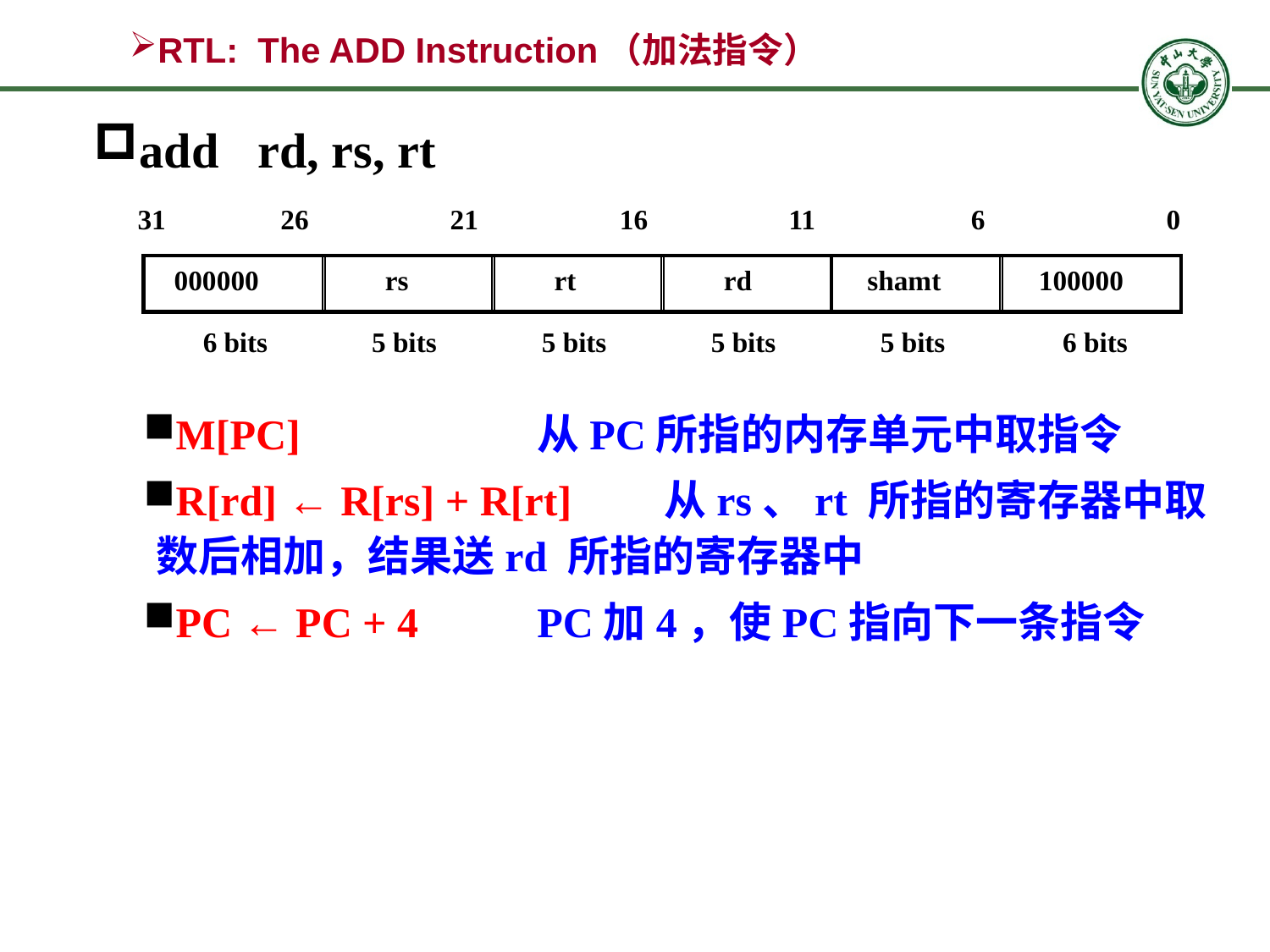

# RTL:  The ADD Instruction（加法指令）
add	 rd, rs, rt

M[PC]		从PC所指的内存单元中取指令
R[rd] ← R[rs] + R[rt]	从rs、rt 所指的寄存器中取数后相加，结果送rd 所指的寄存器中
PC ← PC + 4	PC加4，使PC指向下一条指令
31
26
21
16
11
6
0
000000
rs

rt

rd

shamt

100000

6 bits
5 bits
5 bits
5 bits
5 bits
6 bits